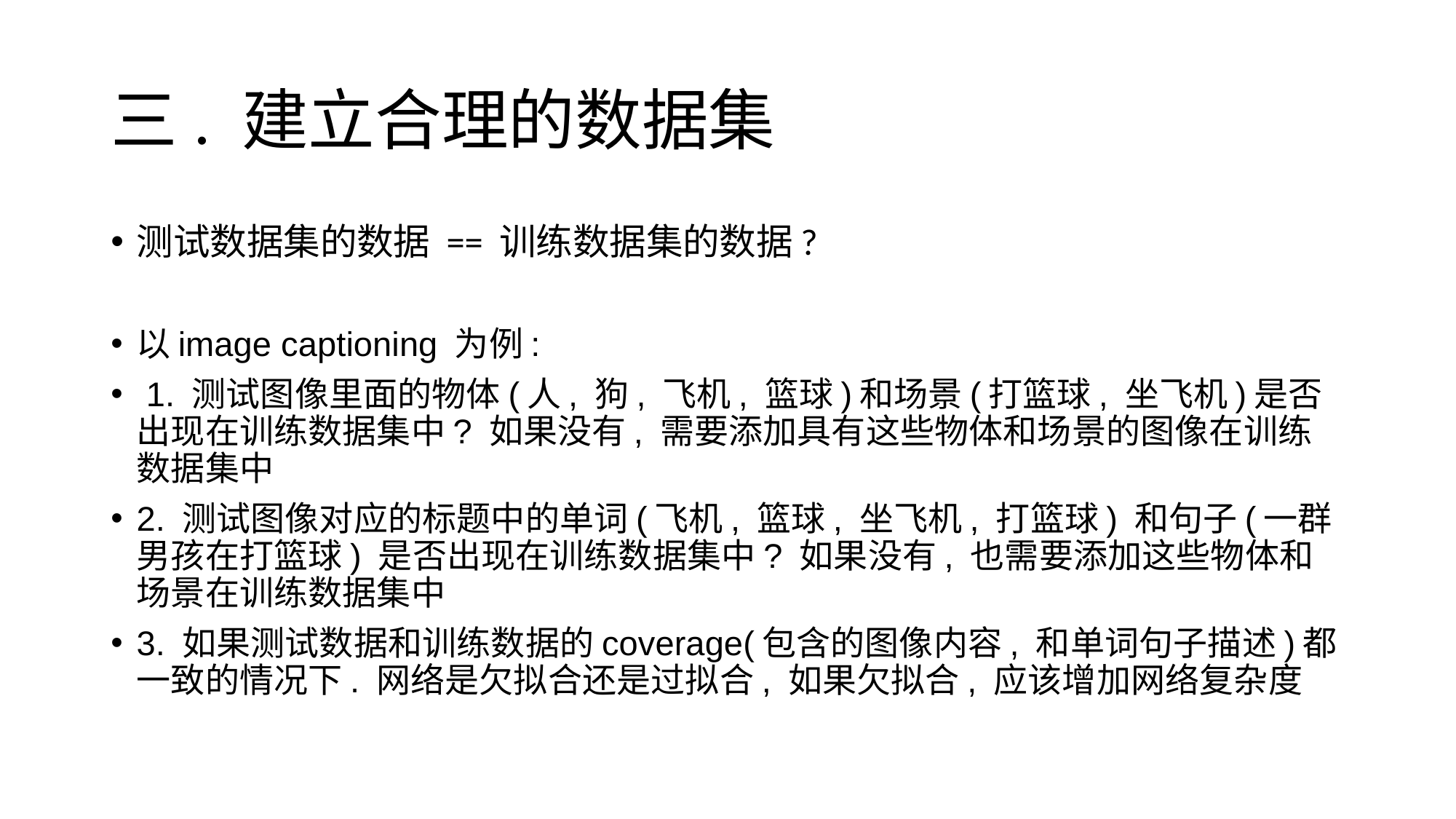

# 三. 建立合理的数据集
测试数据集的数据 == 训练数据集的数据?

以image captioning 为例:
 1. 测试图像里面的物体(人, 狗, 飞机, 篮球)和场景(打篮球, 坐飞机)是否出现在训练数据集中? 如果没有, 需要添加具有这些物体和场景的图像在训练数据集中
2. 测试图像对应的标题中的单词(飞机, 篮球, 坐飞机, 打篮球) 和句子(一群男孩在打篮球) 是否出现在训练数据集中? 如果没有, 也需要添加这些物体和场景在训练数据集中
3. 如果测试数据和训练数据的coverage(包含的图像内容, 和单词句子描述)都一致的情况下. 网络是欠拟合还是过拟合, 如果欠拟合, 应该增加网络复杂度